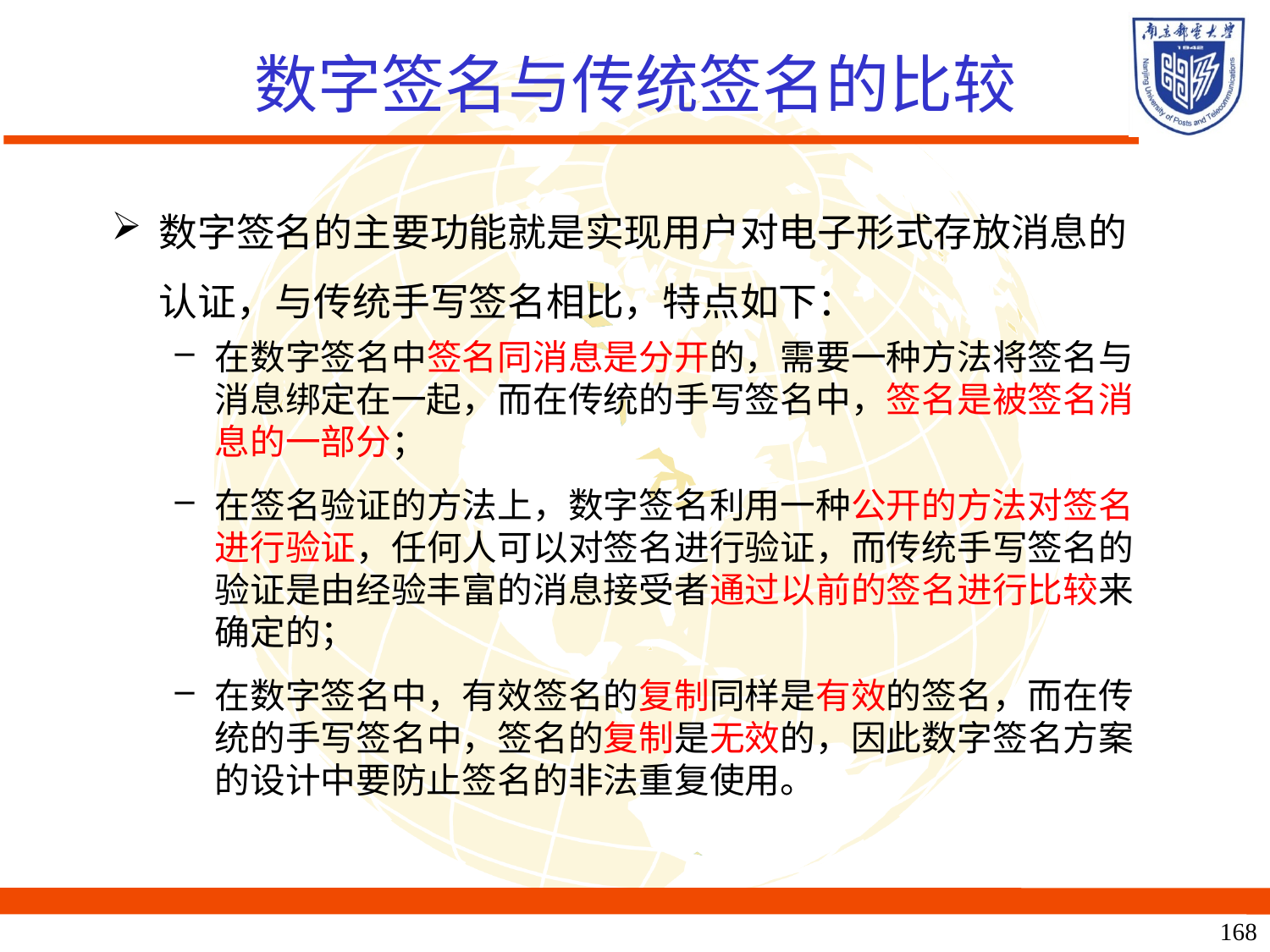

# 数字签名与传统签名的比较
数字签名的主要功能就是实现用户对电子形式存放消息的认证，与传统手写签名相比，特点如下：
在数字签名中签名同消息是分开的，需要一种方法将签名与消息绑定在一起，而在传统的手写签名中，签名是被签名消息的一部分；
在签名验证的方法上，数字签名利用一种公开的方法对签名进行验证，任何人可以对签名进行验证，而传统手写签名的验证是由经验丰富的消息接受者通过以前的签名进行比较来确定的；
在数字签名中，有效签名的复制同样是有效的签名，而在传统的手写签名中，签名的复制是无效的，因此数字签名方案的设计中要防止签名的非法重复使用。
168